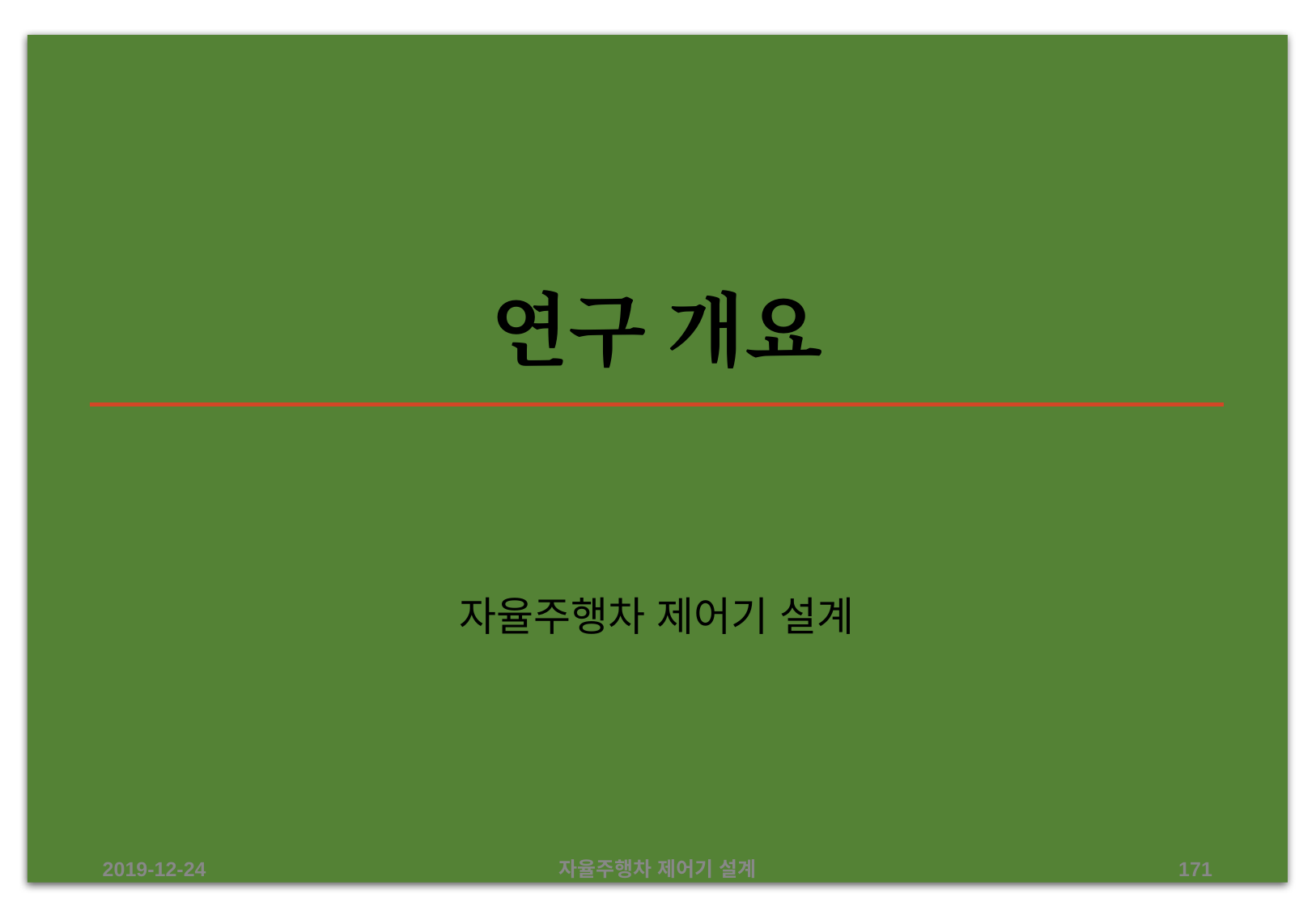

# 연구 개요
자율주행차 제어기 설계
2019-12-24
자율주행차 제어기 설계
171